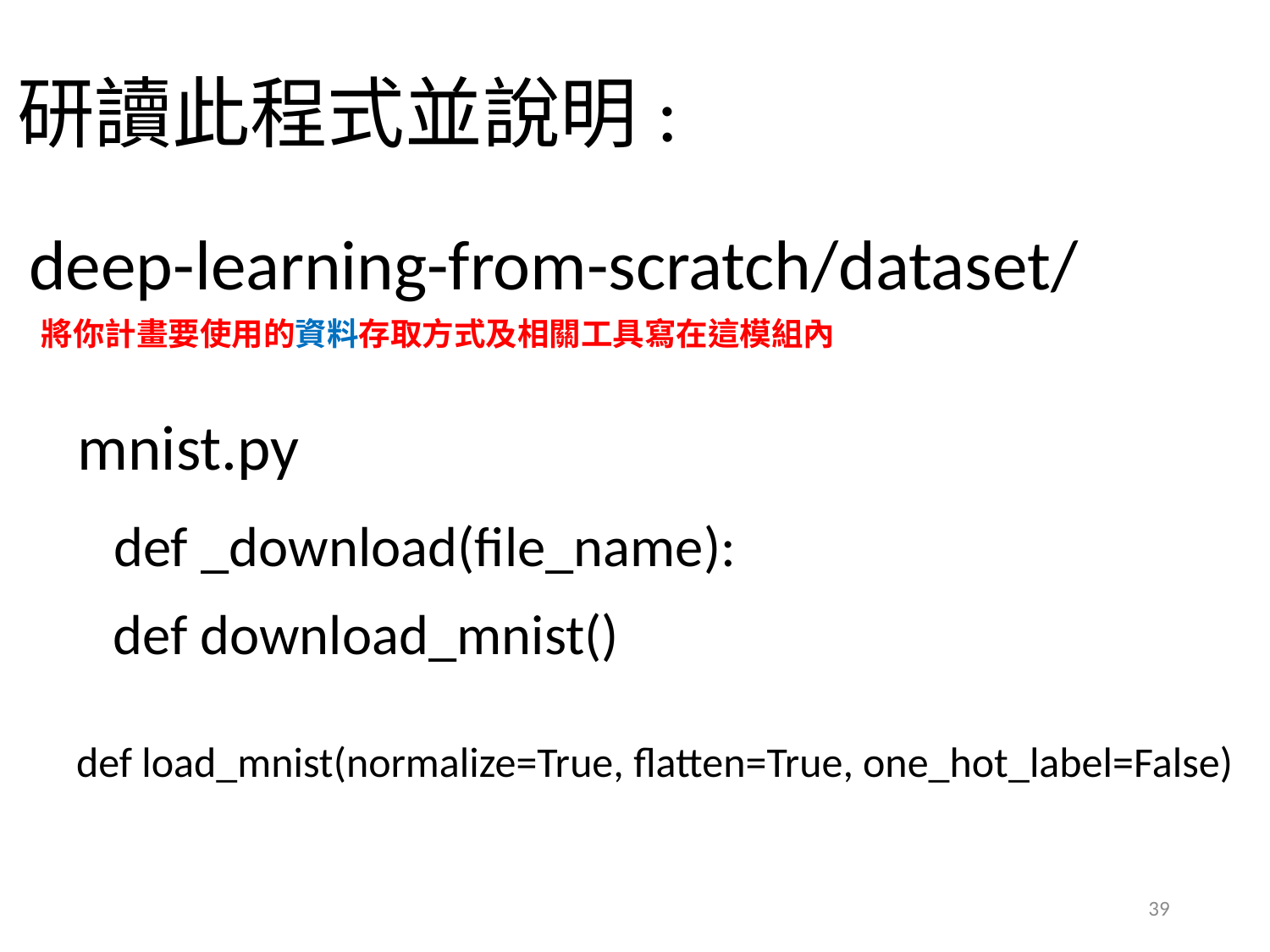

研讀此程式並說明:
deep-learning-from-scratch/dataset/
將你計畫要使用的資料存取方式及相關工具寫在這模組內
mnist.py
def _download(file_name):
def download_mnist()
def load_mnist(normalize=True, flatten=True, one_hot_label=False)
39